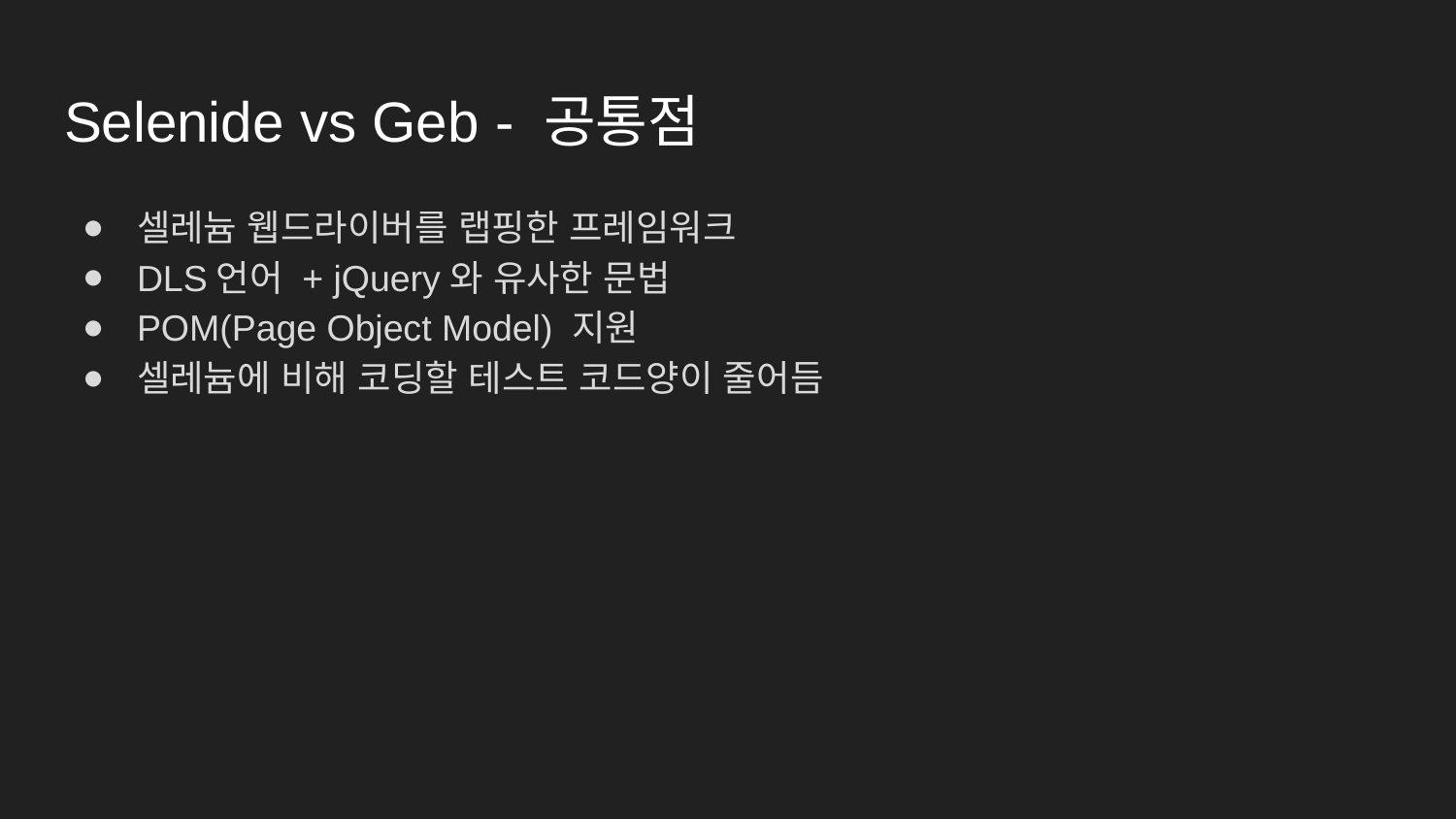

# Selenide vs Geb - 공통점
셀레늄 웹드라이버를 랩핑한 프레임워크
DLS언어 + jQuery와 유사한 문법
POM(Page Object Model) 지원
셀레늄에 비해 코딩할 테스트 코드양이 줄어듬